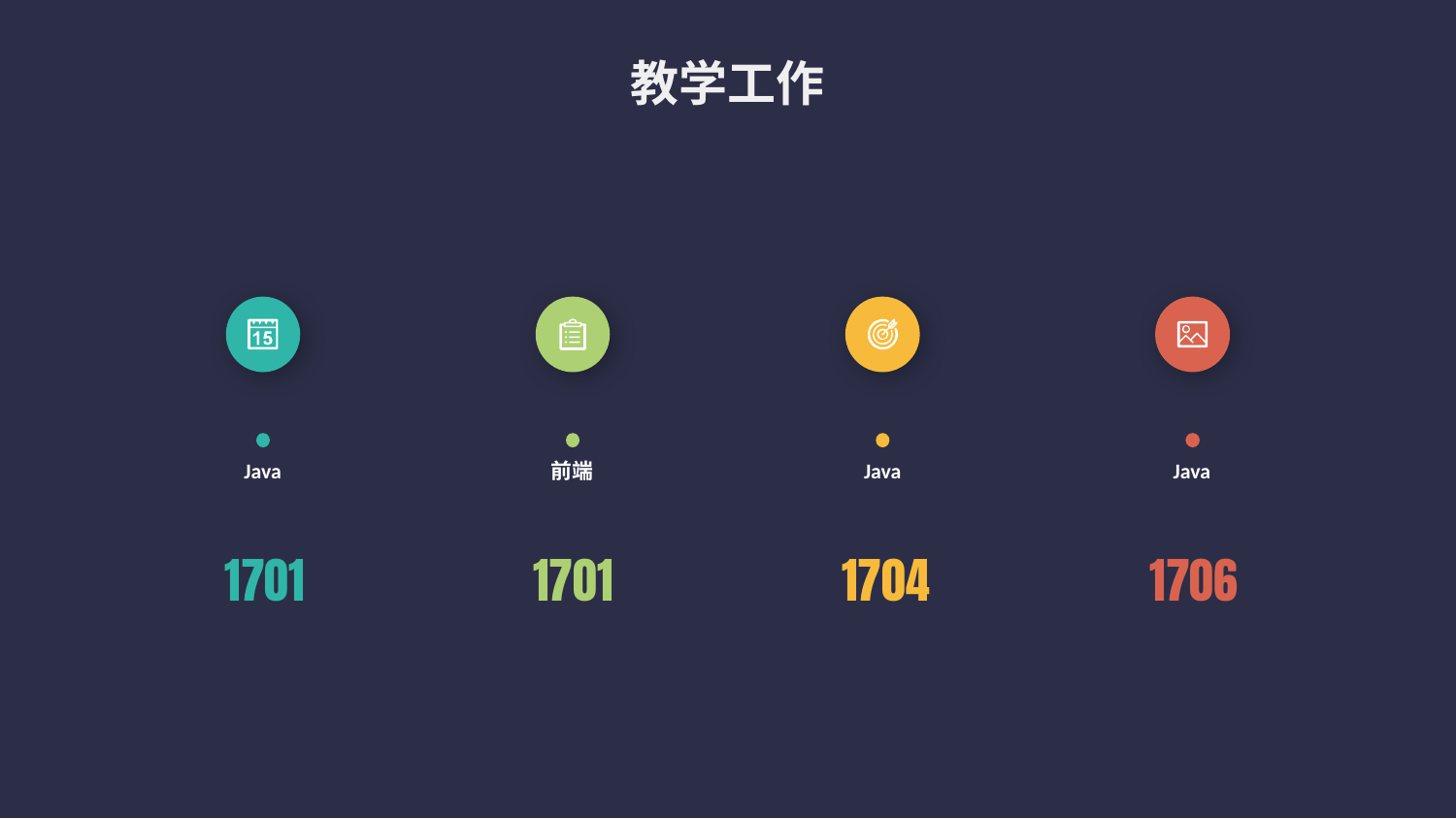

教学工作

Java
前端
Java
Java
1701
1701
1704
1706